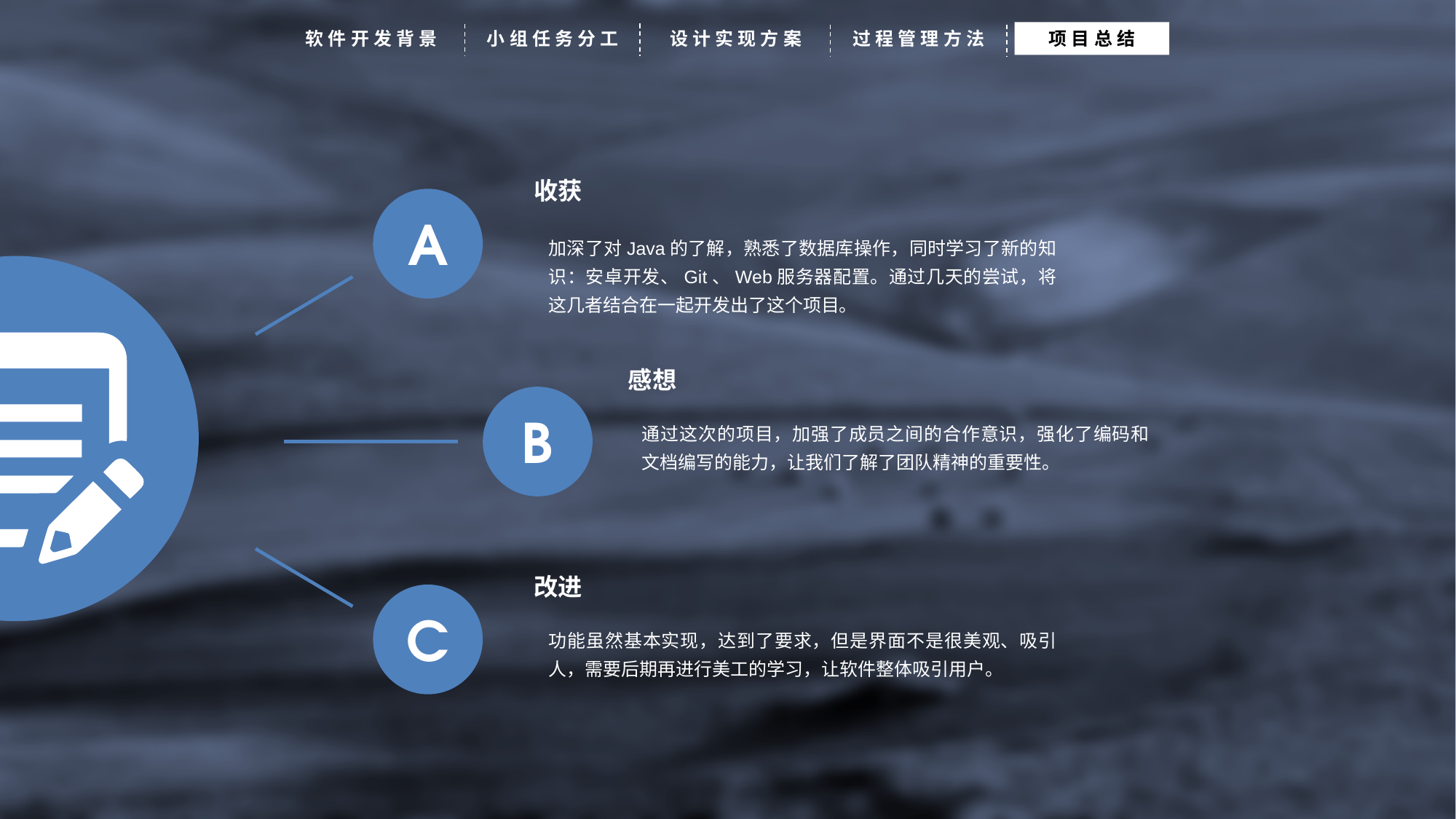

软件开发背景
小组任务分工
设计实现方案
过程管理方法
项目总结
收获
A
加深了对Java的了解，熟悉了数据库操作，同时学习了新的知识：安卓开发、Git、Web服务器配置。通过几天的尝试，将这几者结合在一起开发出了这个项目。

感想
B
通过这次的项目，加强了成员之间的合作意识，强化了编码和文档编写的能力，让我们了解了团队精神的重要性。
改进
C
功能虽然基本实现，达到了要求，但是界面不是很美观、吸引人，需要后期再进行美工的学习，让软件整体吸引用户。